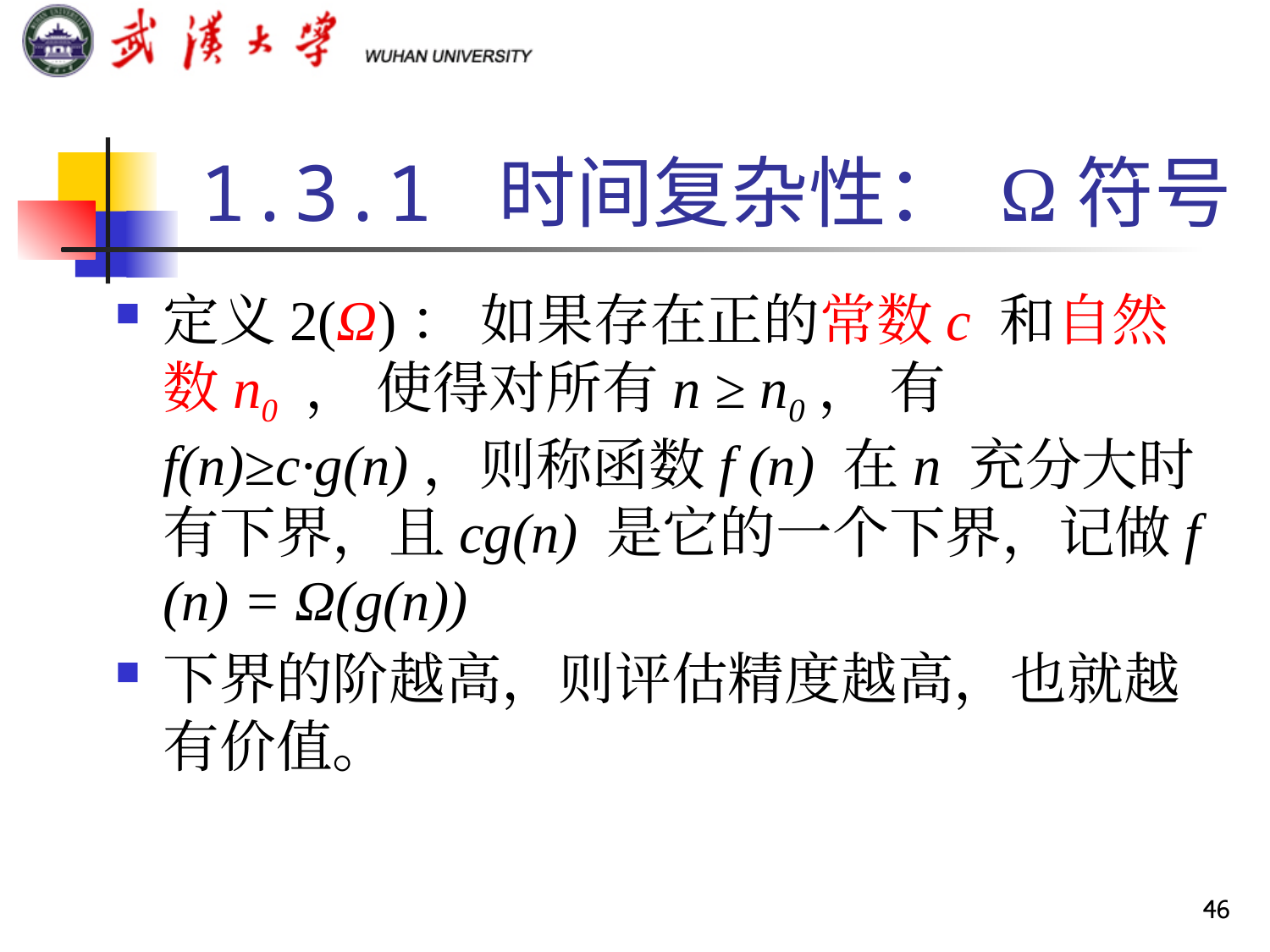

1.3.1 时间复杂性： Ω符号
定义2(Ω)： 如果存在正的常数c 和自然数n0 ， 使得对所有n ≥ n0， 有f(n)≥c·g(n)，则称函数f (n) 在n 充分大时有下界，且cg(n) 是它的一个下界，记做f (n) = Ω(g(n))
下界的阶越高，则评估精度越高，也就越有价值。
46